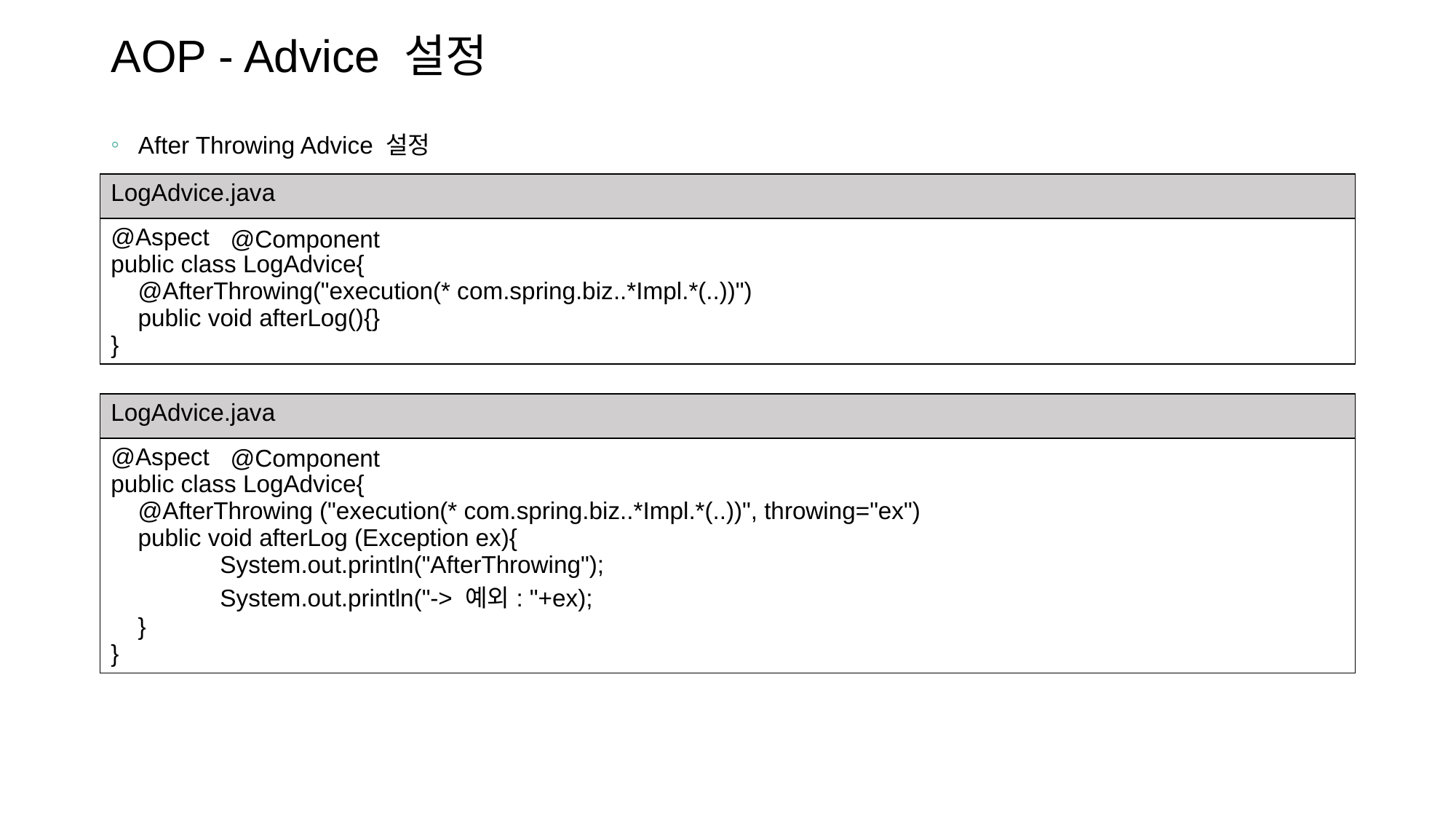

# AOP - Advice 설정
After Throwing Advice 설정
| LogAdvice.java |
| --- |
| @Aspect public class LogAdvice{ @AfterThrowing("execution(\* com.spring.biz..\*Impl.\*(..))") public void afterLog(){} } |
@Component
| LogAdvice.java |
| --- |
| @Aspect public class LogAdvice{ @AfterThrowing ("execution(\* com.spring.biz..\*Impl.\*(..))", throwing="ex") public void afterLog (Exception ex){ System.out.println("AfterThrowing"); System.out.println("-> 예외: "+ex); } } |
@Component